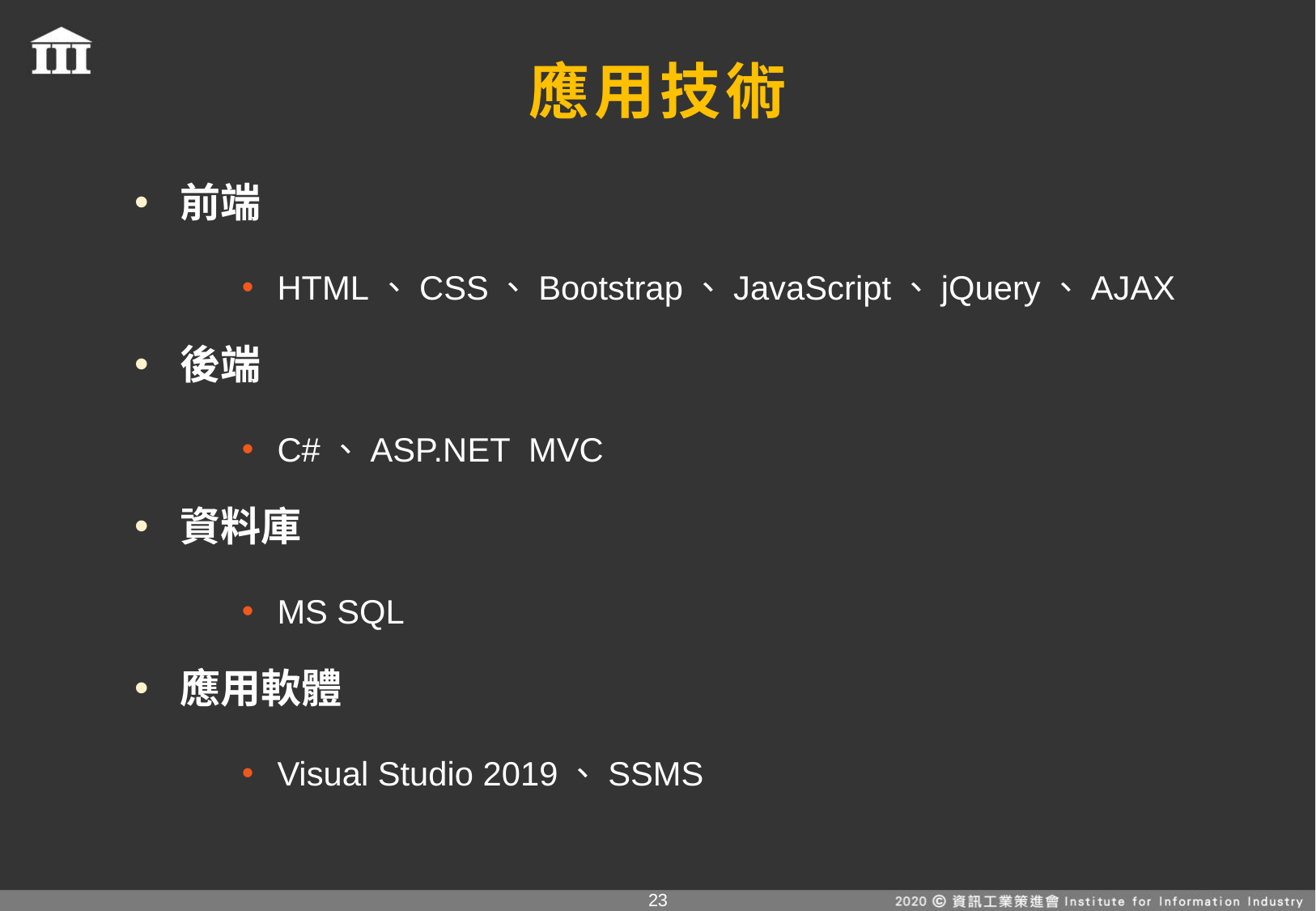

應用技術
前端
HTML、CSS、Bootstrap、JavaScript、jQuery、AJAX
後端
C#、ASP.NET  MVC
資料庫
MS SQL
應用軟體
Visual Studio 2019、SSMS

23